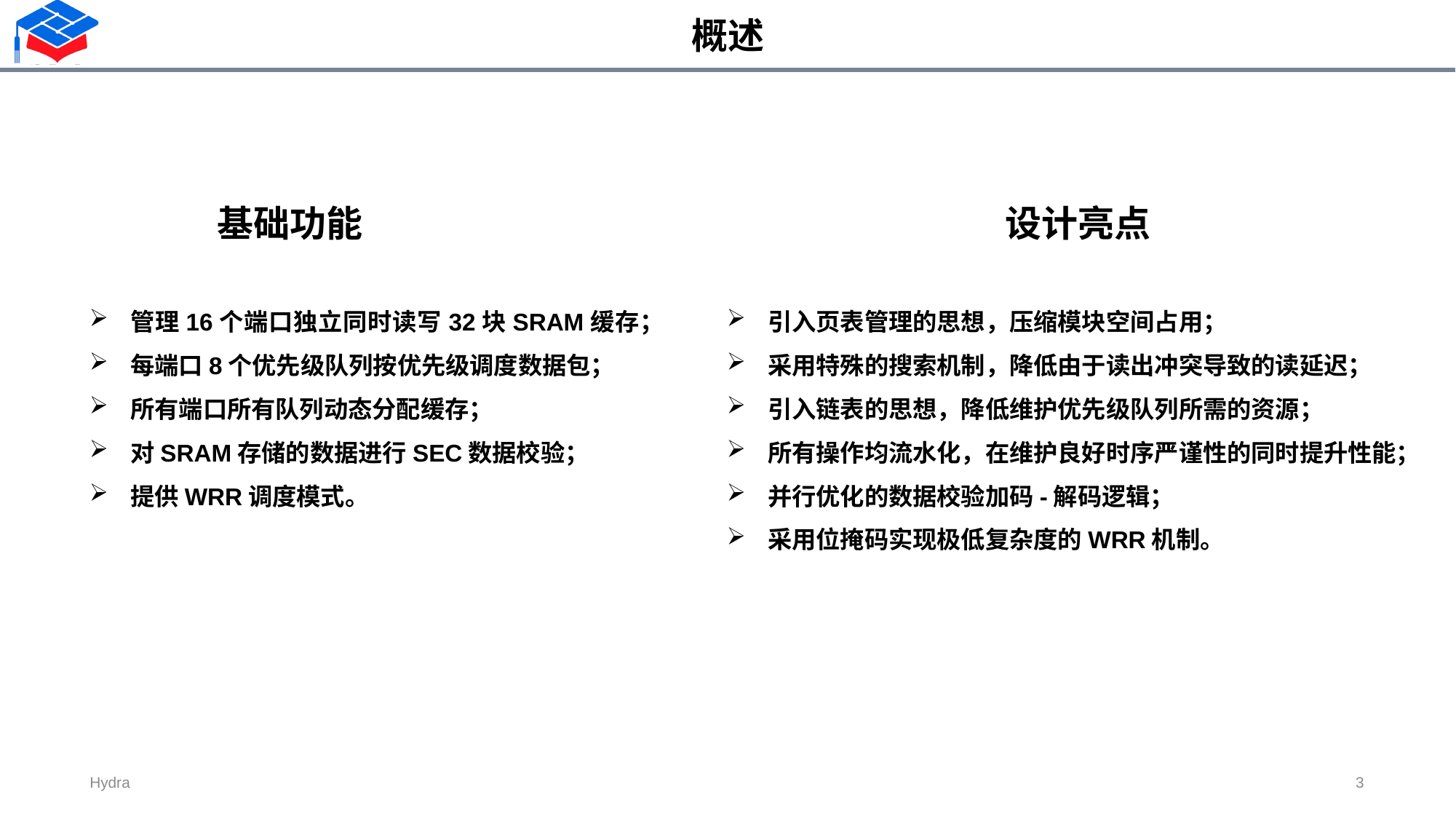

# 概述
基础功能
设计亮点
管理16个端口独立同时读写32块SRAM缓存；
每端口8个优先级队列按优先级调度数据包；
所有端口所有队列动态分配缓存；
对SRAM存储的数据进行SEC数据校验；
提供WRR调度模式。
引入页表管理的思想，压缩模块空间占用；
采用特殊的搜索机制，降低由于读出冲突导致的读延迟；
引入链表的思想，降低维护优先级队列所需的资源；
所有操作均流水化，在维护良好时序严谨性的同时提升性能；
并行优化的数据校验加码-解码逻辑；
采用位掩码实现极低复杂度的WRR机制。
3
Hydra